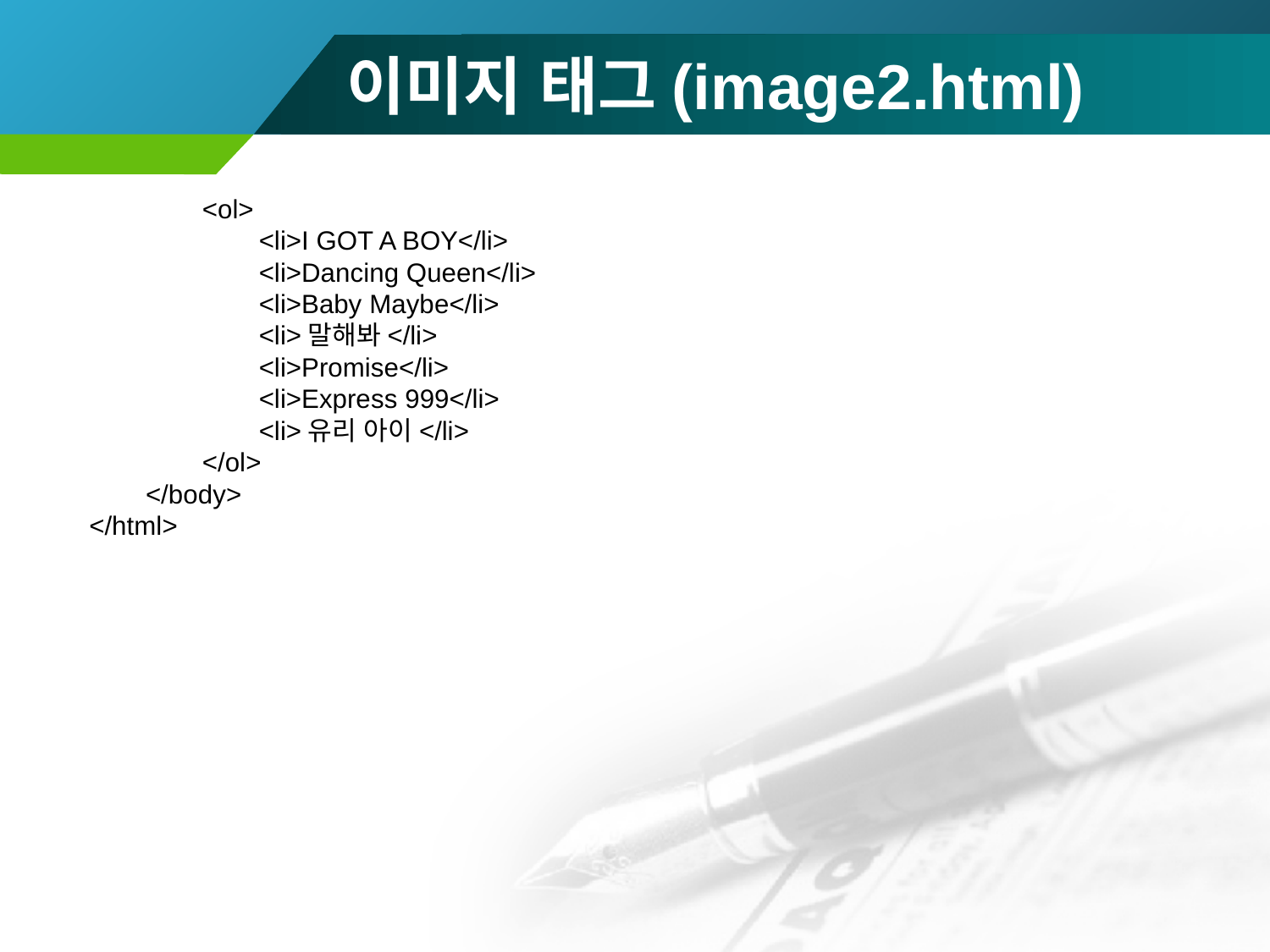

이미지 태그(image2.html)
		<ol>
			<li>I GOT A BOY</li>
			<li>Dancing Queen</li>
			<li>Baby Maybe</li>
			<li>말해봐</li>
			<li>Promise</li>
			<li>Express 999</li>
			<li>유리 아이</li>
		</ol>
	</body>
</html>